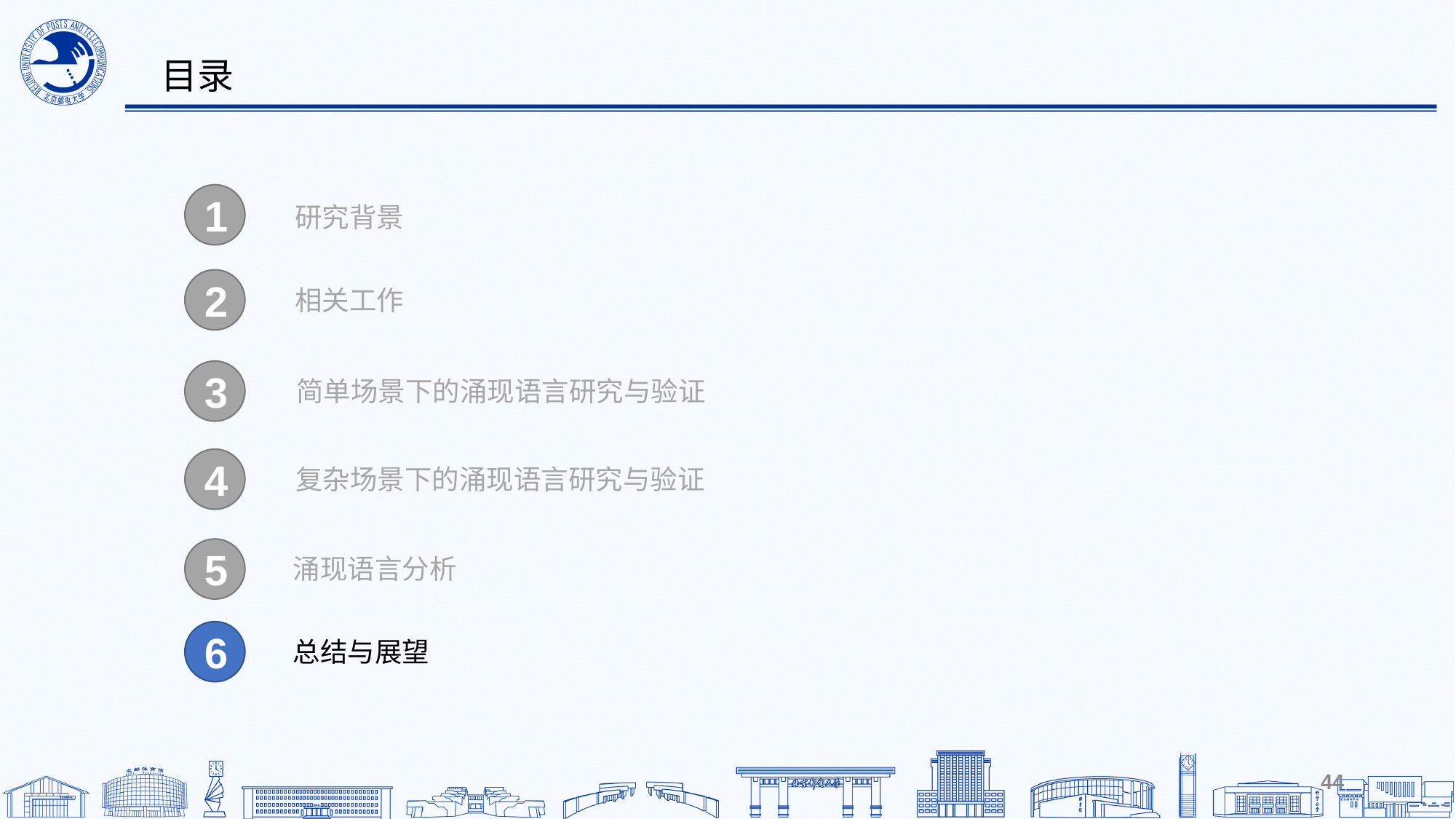

目录
1
研究背景
2
相关工作
3
简单场景下的涌现语言研究与验证
4
复杂场景下的涌现语言研究与验证
5
涌现语言分析
6
总结与展望
44